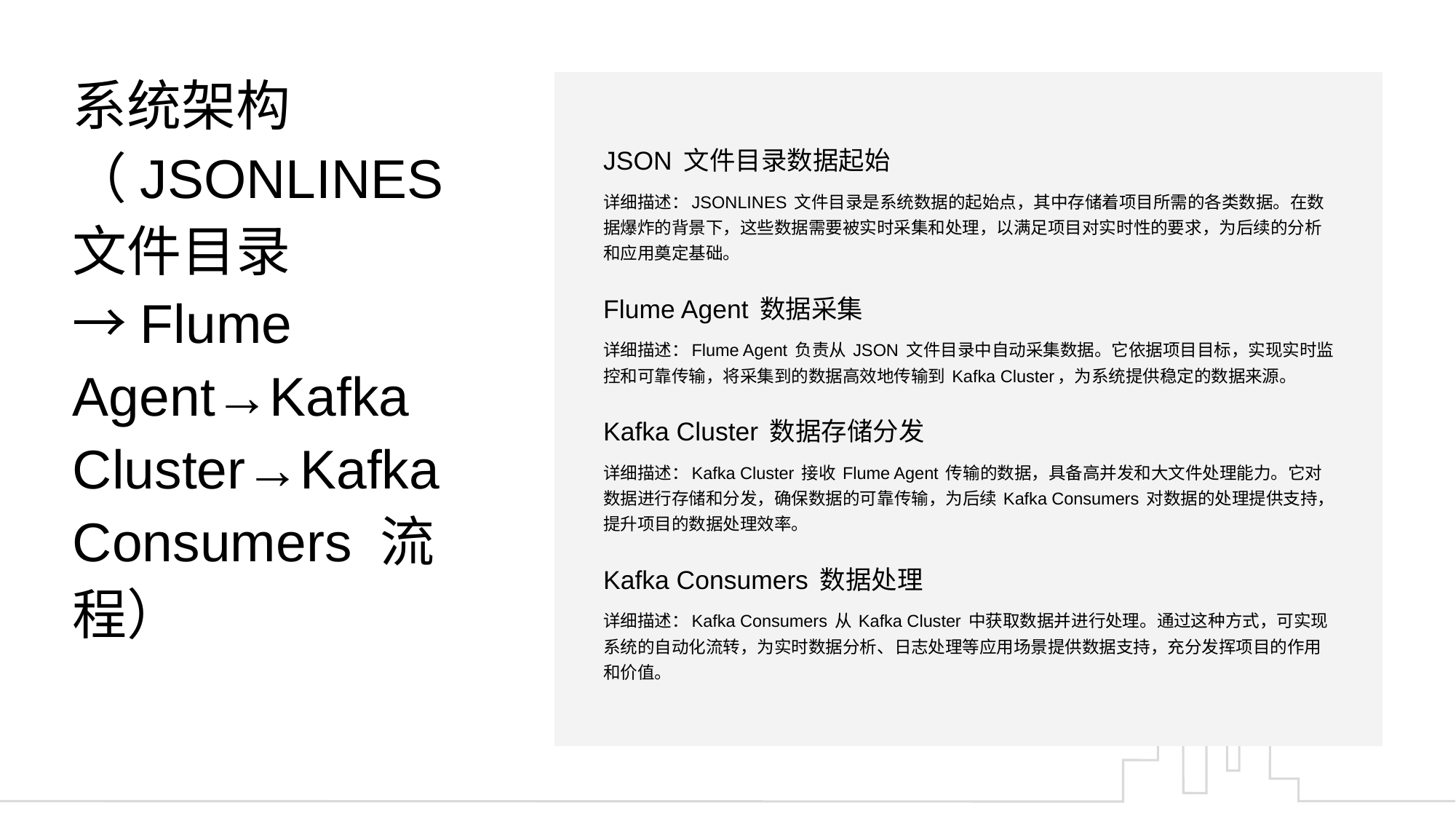

系统架构（JSONLINES 文件目录→Flume Agent→Kafka Cluster→Kafka Consumers 流程）

JSON 文件目录数据起始
详细描述：JSONLINES 文件目录是系统数据的起始点，其中存储着项目所需的各类数据。在数据爆炸的背景下，这些数据需要被实时采集和处理，以满足项目对实时性的要求，为后续的分析和应用奠定基础。
Flume Agent 数据采集
详细描述：Flume Agent 负责从 JSON 文件目录中自动采集数据。它依据项目目标，实现实时监控和可靠传输，将采集到的数据高效地传输到 Kafka Cluster，为系统提供稳定的数据来源。
Kafka Cluster 数据存储分发
详细描述：Kafka Cluster 接收 Flume Agent 传输的数据，具备高并发和大文件处理能力。它对数据进行存储和分发，确保数据的可靠传输，为后续 Kafka Consumers 对数据的处理提供支持，提升项目的数据处理效率。
Kafka Consumers 数据处理
详细描述：Kafka Consumers 从 Kafka Cluster 中获取数据并进行处理。通过这种方式，可实现系统的自动化流转，为实时数据分析、日志处理等应用场景提供数据支持，充分发挥项目的作用和价值。